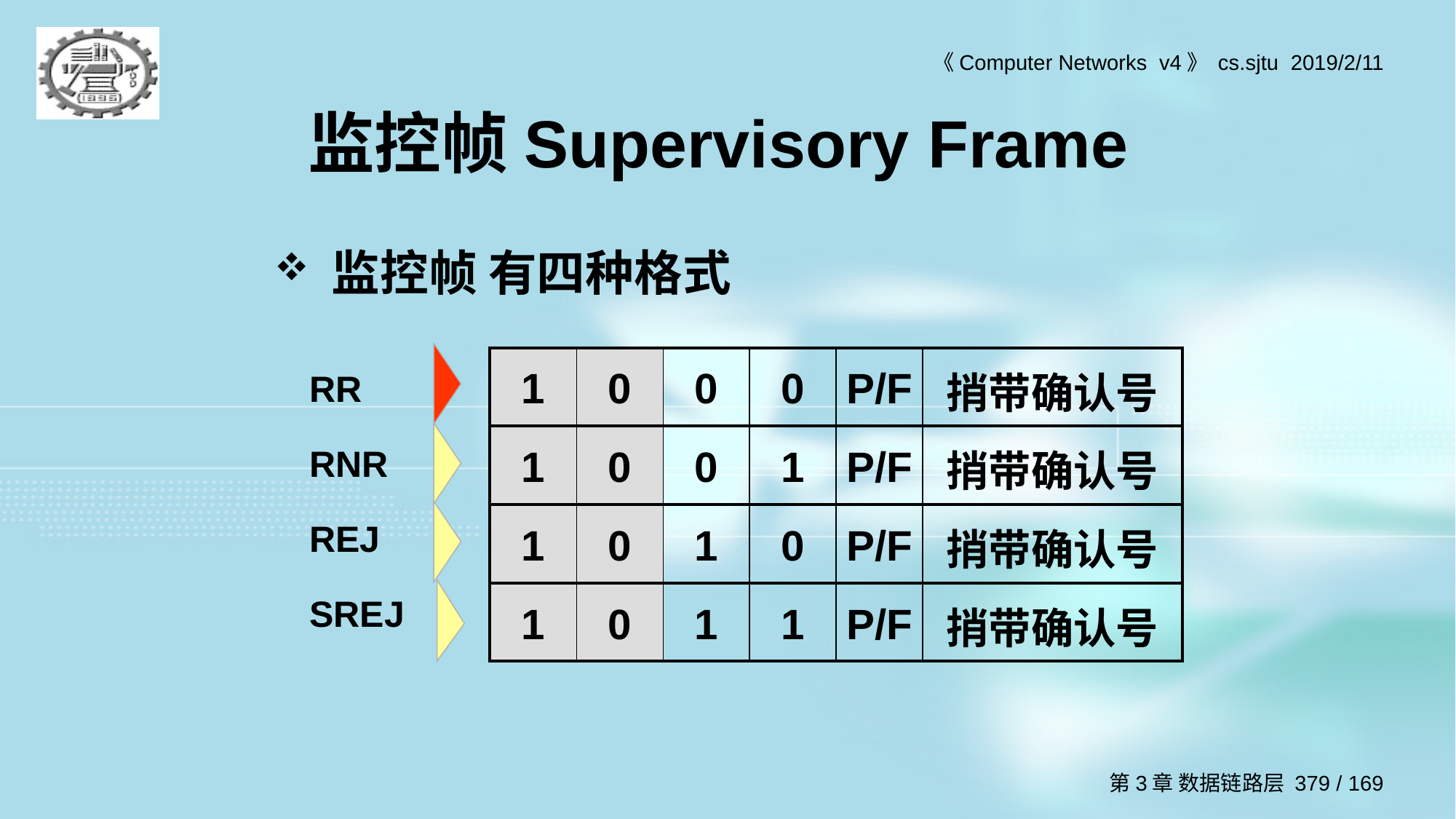

# 监控帧Supervisory Frame
监控帧 有四种格式
| 1 | 0 | 0 | 0 | P/F | 捎带确认号 |
| --- | --- | --- | --- | --- | --- |
| 1 | 0 | 0 | 1 | P/F | 捎带确认号 |
| 1 | 0 | 1 | 0 | P/F | 捎带确认号 |
| 1 | 0 | 1 | 1 | P/F | 捎带确认号 |
RR
RNR
REJ
SREJ